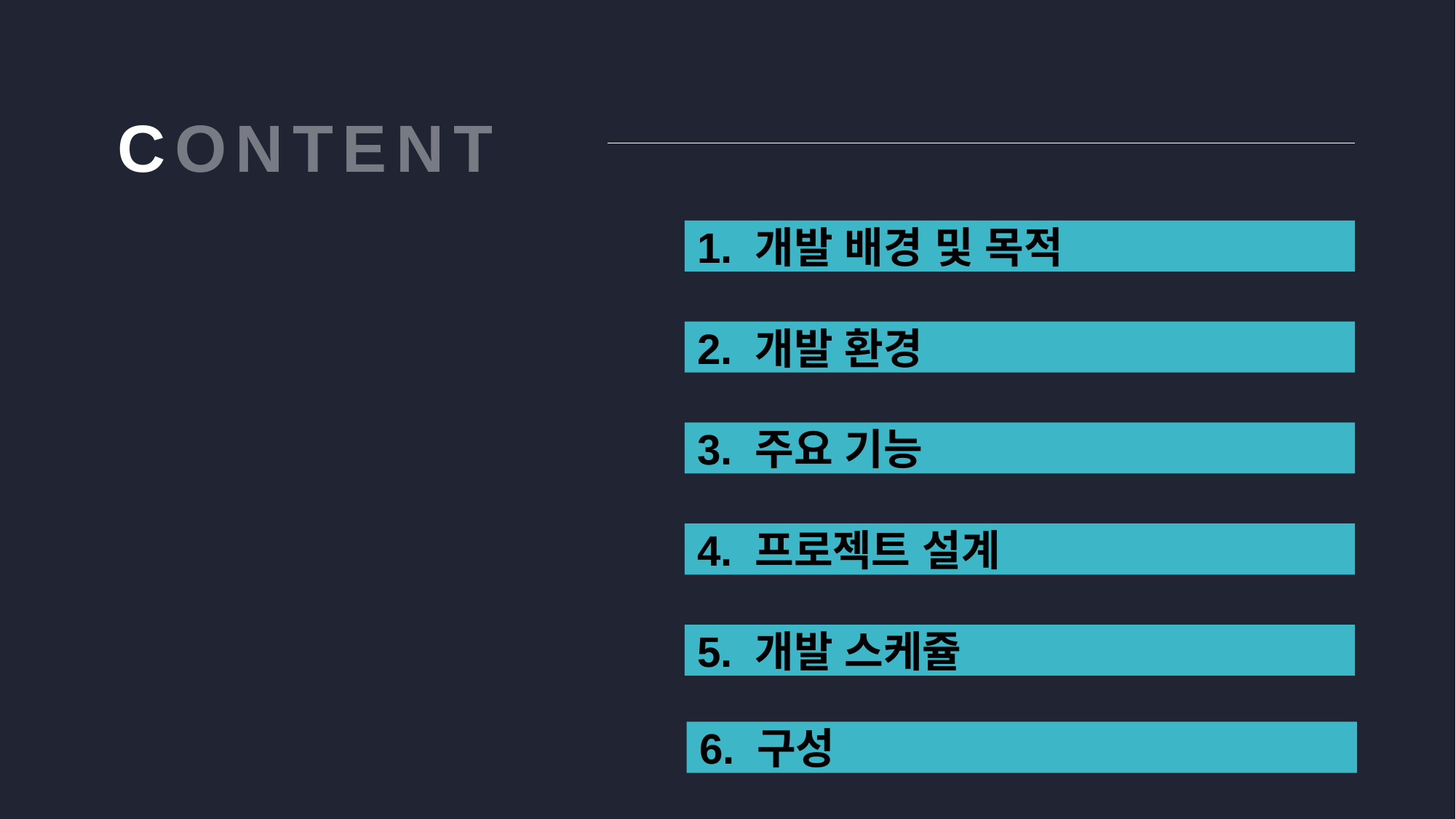

CONTENTS
1. 개발 배경 및 목적
2. 개발 환경
3. 주요 기능
4. 프로젝트 설계
5. 개발 스케쥴
6. 구성